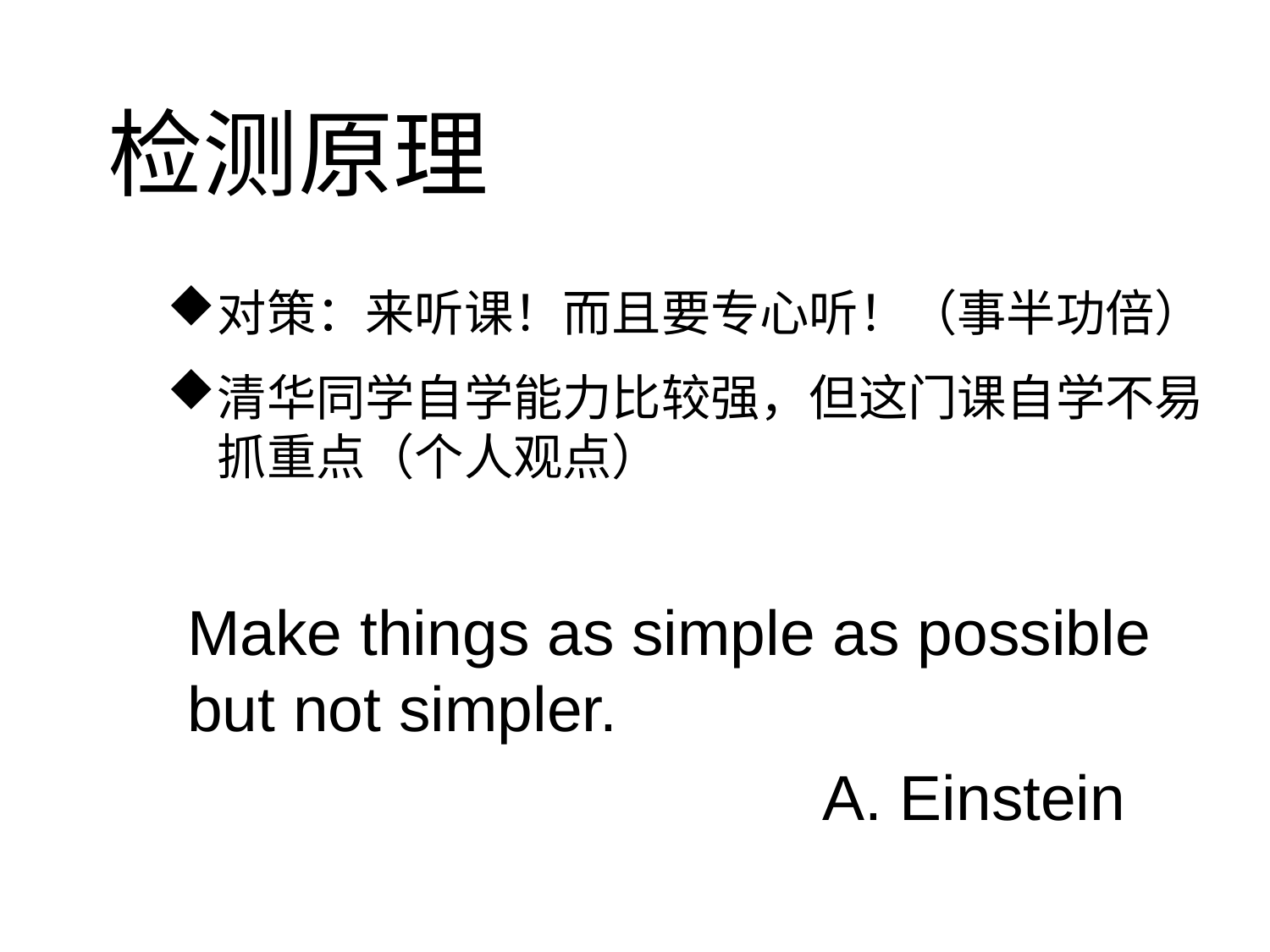

检测原理
对策：来听课！而且要专心听！（事半功倍）
清华同学自学能力比较强，但这门课自学不易抓重点（个人观点）

Make things as simple as possible but not simpler.
					A. Einstein